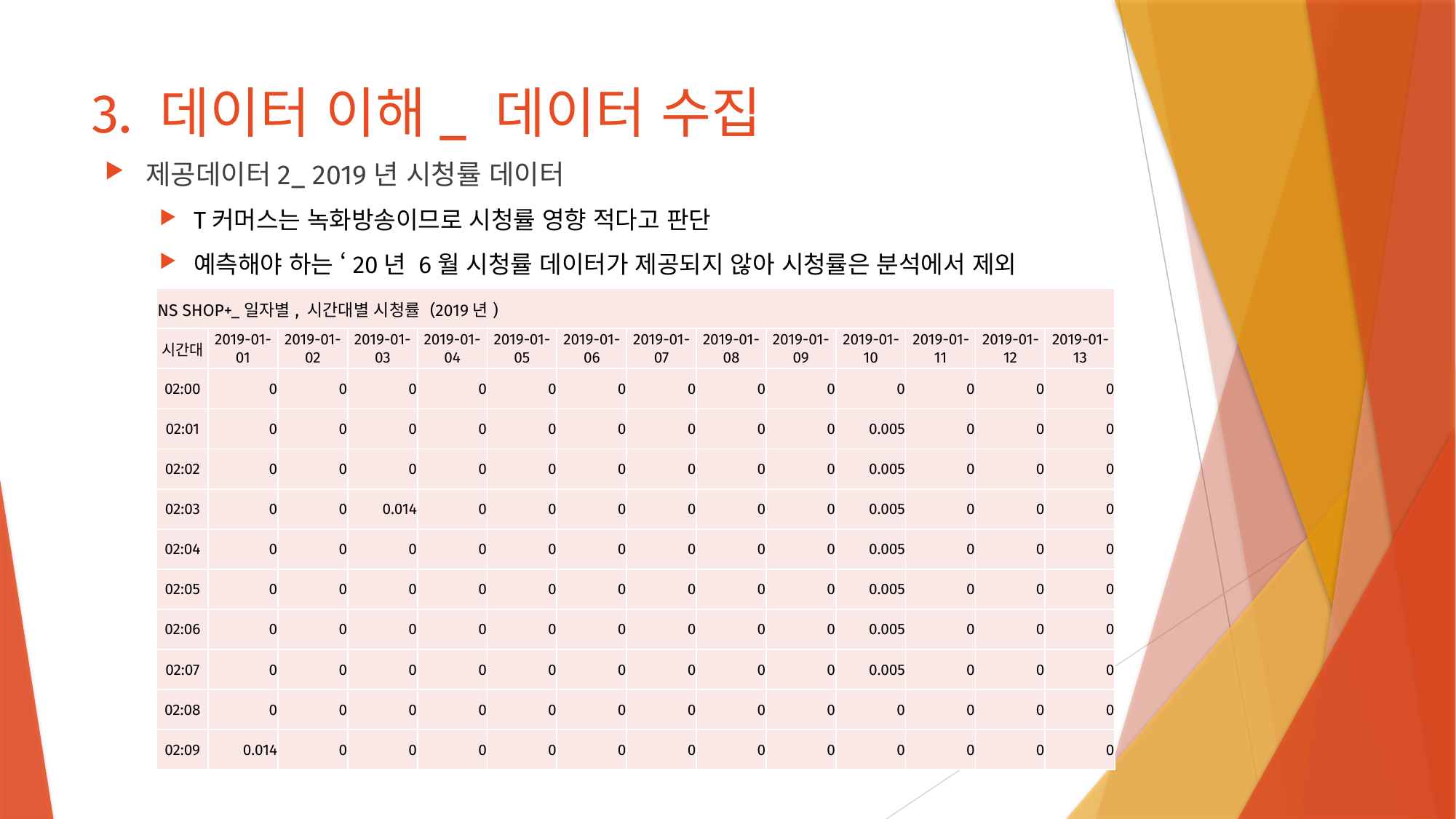

# 3. 데이터 이해_ 데이터 수집
제공데이터2_ 2019년 시청률 데이터
T커머스는 녹화방송이므로 시청률 영향 적다고 판단
예측해야 하는 ‘20년 6월 시청률 데이터가 제공되지 않아 시청률은 분석에서 제외

| NS SHOP+\_일자별, 시간대별 시청률 (2019년) |  |  |  |  |  |  |  |  |  |  |  |  |  |
| --- | --- | --- | --- | --- | --- | --- | --- | --- | --- | --- | --- | --- | --- |
| 시간대 | 2019-01-01 | 2019-01-02 | 2019-01-03 | 2019-01-04 | 2019-01-05 | 2019-01-06 | 2019-01-07 | 2019-01-08 | 2019-01-09 | 2019-01-10 | 2019-01-11 | 2019-01-12 | 2019-01-13 |
| 02:00 | 0 | 0 | 0 | 0 | 0 | 0 | 0 | 0 | 0 | 0 | 0 | 0 | 0 |
| 02:01 | 0 | 0 | 0 | 0 | 0 | 0 | 0 | 0 | 0 | 0.005 | 0 | 0 | 0 |
| 02:02 | 0 | 0 | 0 | 0 | 0 | 0 | 0 | 0 | 0 | 0.005 | 0 | 0 | 0 |
| 02:03 | 0 | 0 | 0.014 | 0 | 0 | 0 | 0 | 0 | 0 | 0.005 | 0 | 0 | 0 |
| 02:04 | 0 | 0 | 0 | 0 | 0 | 0 | 0 | 0 | 0 | 0.005 | 0 | 0 | 0 |
| 02:05 | 0 | 0 | 0 | 0 | 0 | 0 | 0 | 0 | 0 | 0.005 | 0 | 0 | 0 |
| 02:06 | 0 | 0 | 0 | 0 | 0 | 0 | 0 | 0 | 0 | 0.005 | 0 | 0 | 0 |
| 02:07 | 0 | 0 | 0 | 0 | 0 | 0 | 0 | 0 | 0 | 0.005 | 0 | 0 | 0 |
| 02:08 | 0 | 0 | 0 | 0 | 0 | 0 | 0 | 0 | 0 | 0 | 0 | 0 | 0 |
| 02:09 | 0.014 | 0 | 0 | 0 | 0 | 0 | 0 | 0 | 0 | 0 | 0 | 0 | 0 |